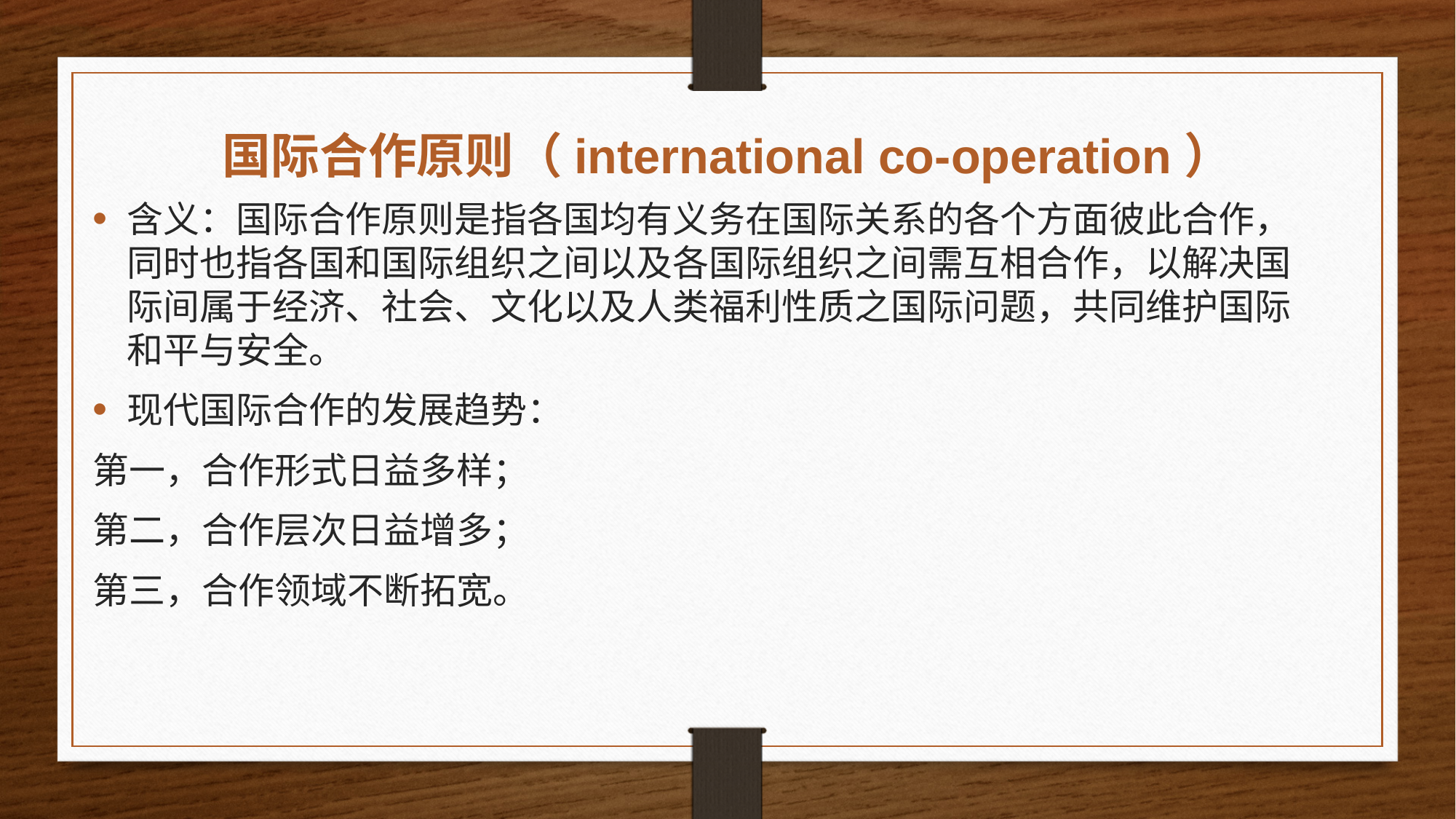

# 国际合作原则（international co-operation）
含义：国际合作原则是指各国均有义务在国际关系的各个方面彼此合作，同时也指各国和国际组织之间以及各国际组织之间需互相合作，以解决国际间属于经济、社会、文化以及人类福利性质之国际问题，共同维护国际和平与安全。
现代国际合作的发展趋势：
第一，合作形式日益多样；
第二，合作层次日益增多；
第三，合作领域不断拓宽。